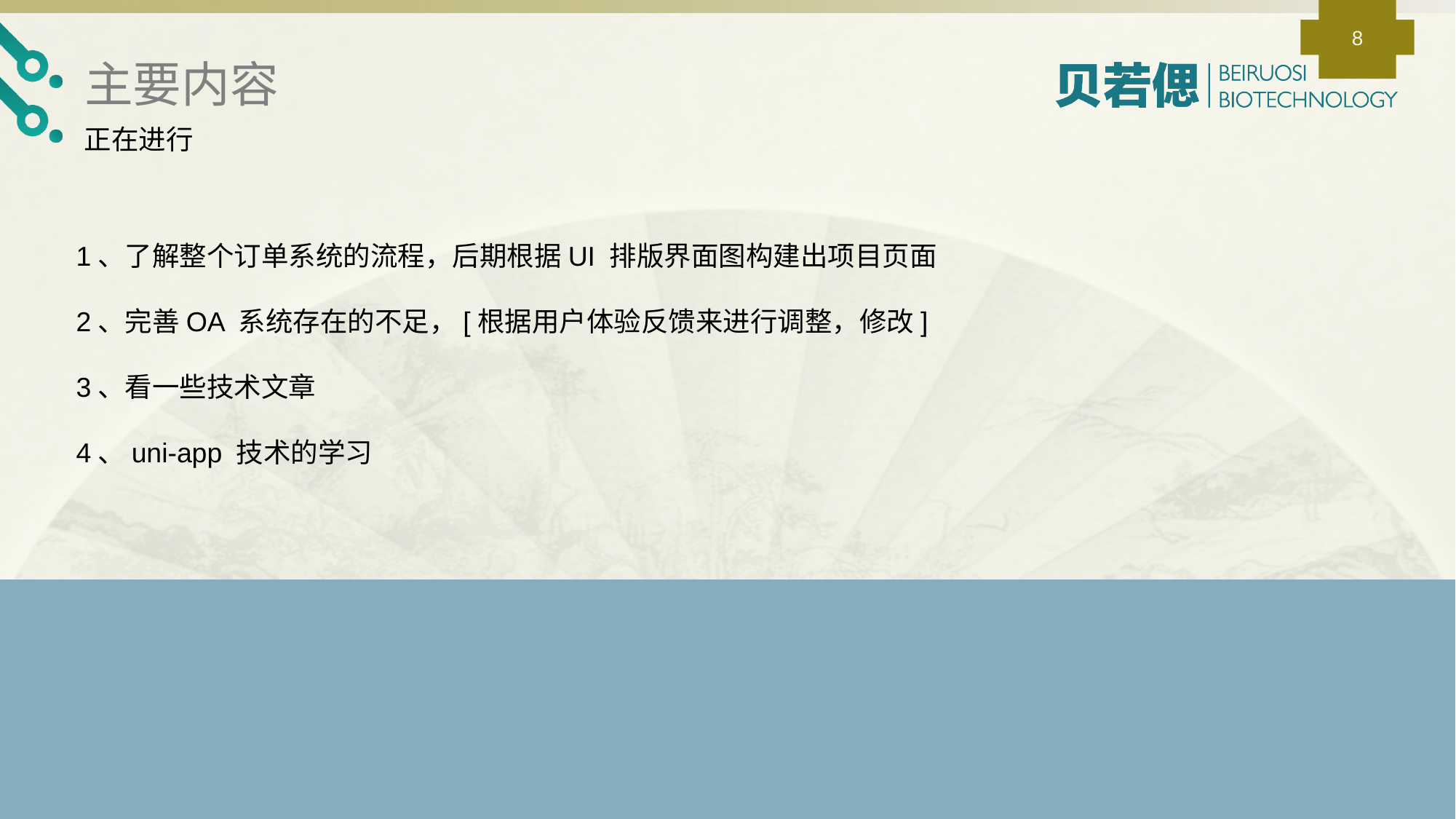

8
主要内容
正在进行
1、了解整个订单系统的流程，后期根据UI 排版界面图构建出项目页面

2、完善OA 系统存在的不足，[根据用户体验反馈来进行调整，修改]

3、看一些技术文章

4、uni-app 技术的学习